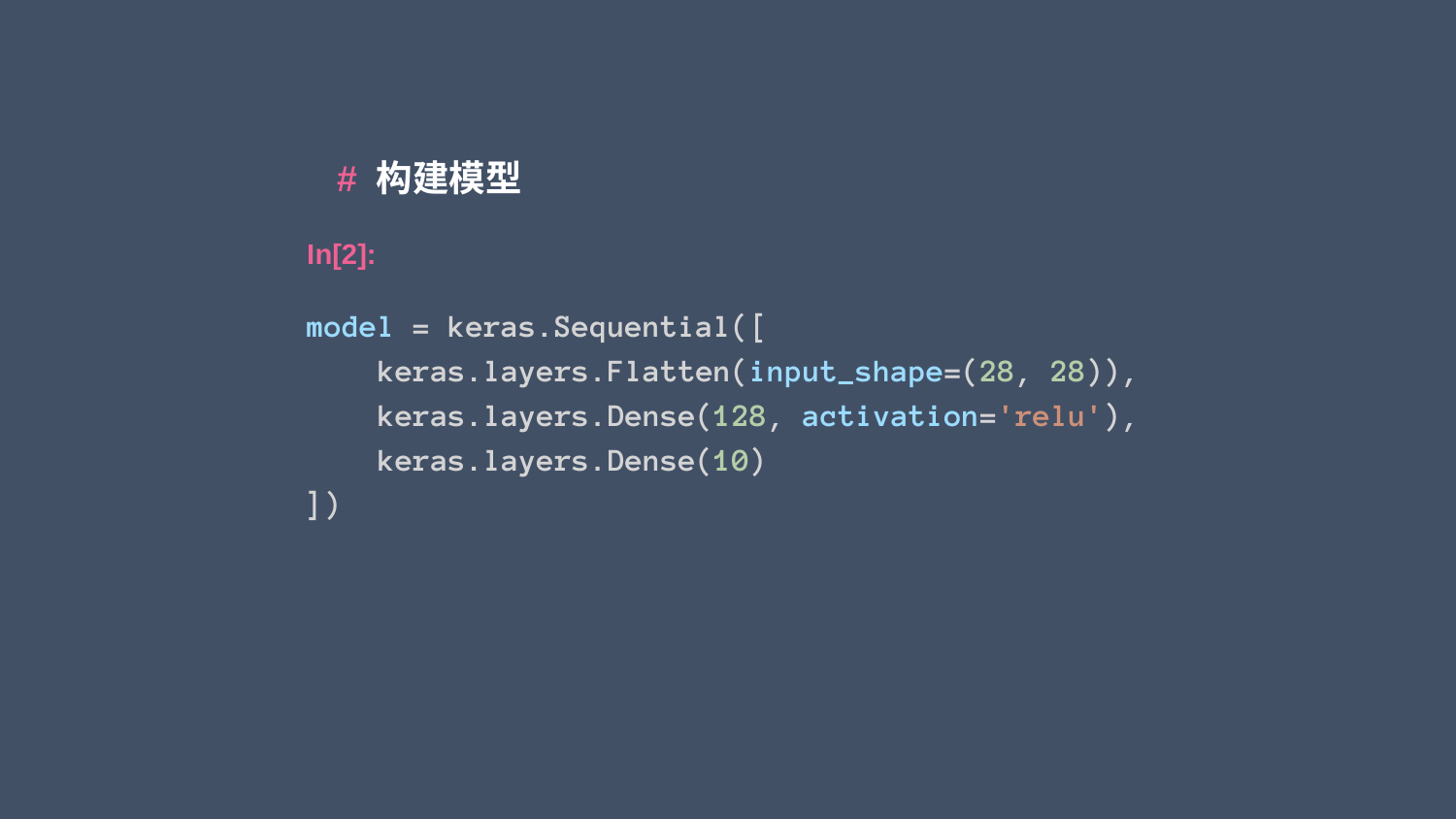

# 构建模型
In[2]:
model = keras.Sequential([
    keras.layers.Flatten(input_shape=(28, 28)),
    keras.layers.Dense(128, activation='relu'),
    keras.layers.Dense(10)
])